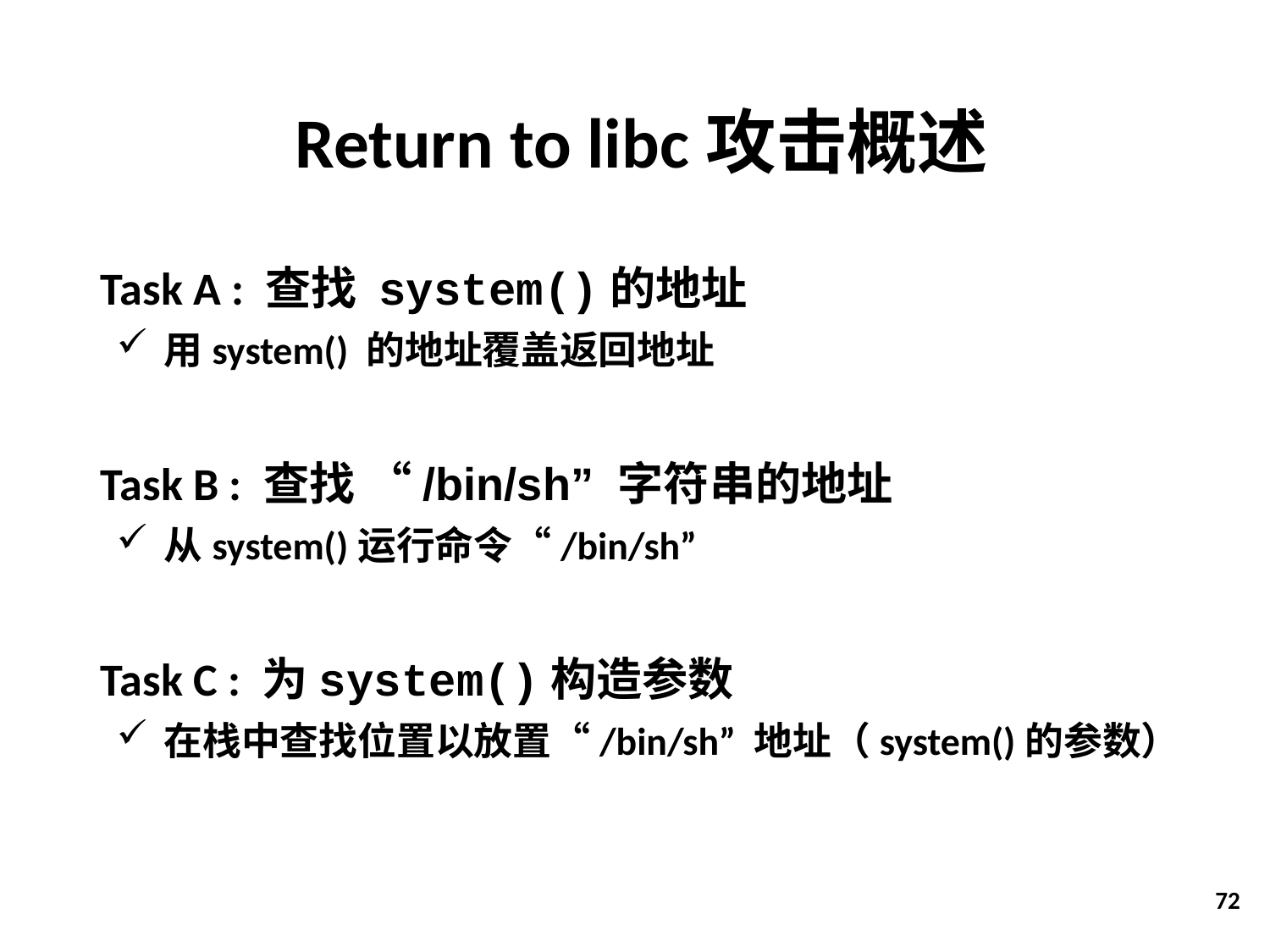

# Return to libc攻击概述
Task A : 查找 system()的地址
用system() 的地址覆盖返回地址

Task B : 查找 “/bin/sh” 字符串的地址
从system()运行命令“/bin/sh”

Task C : 为system()构造参数
在栈中查找位置以放置“/bin/sh” 地址（system()的参数）

72